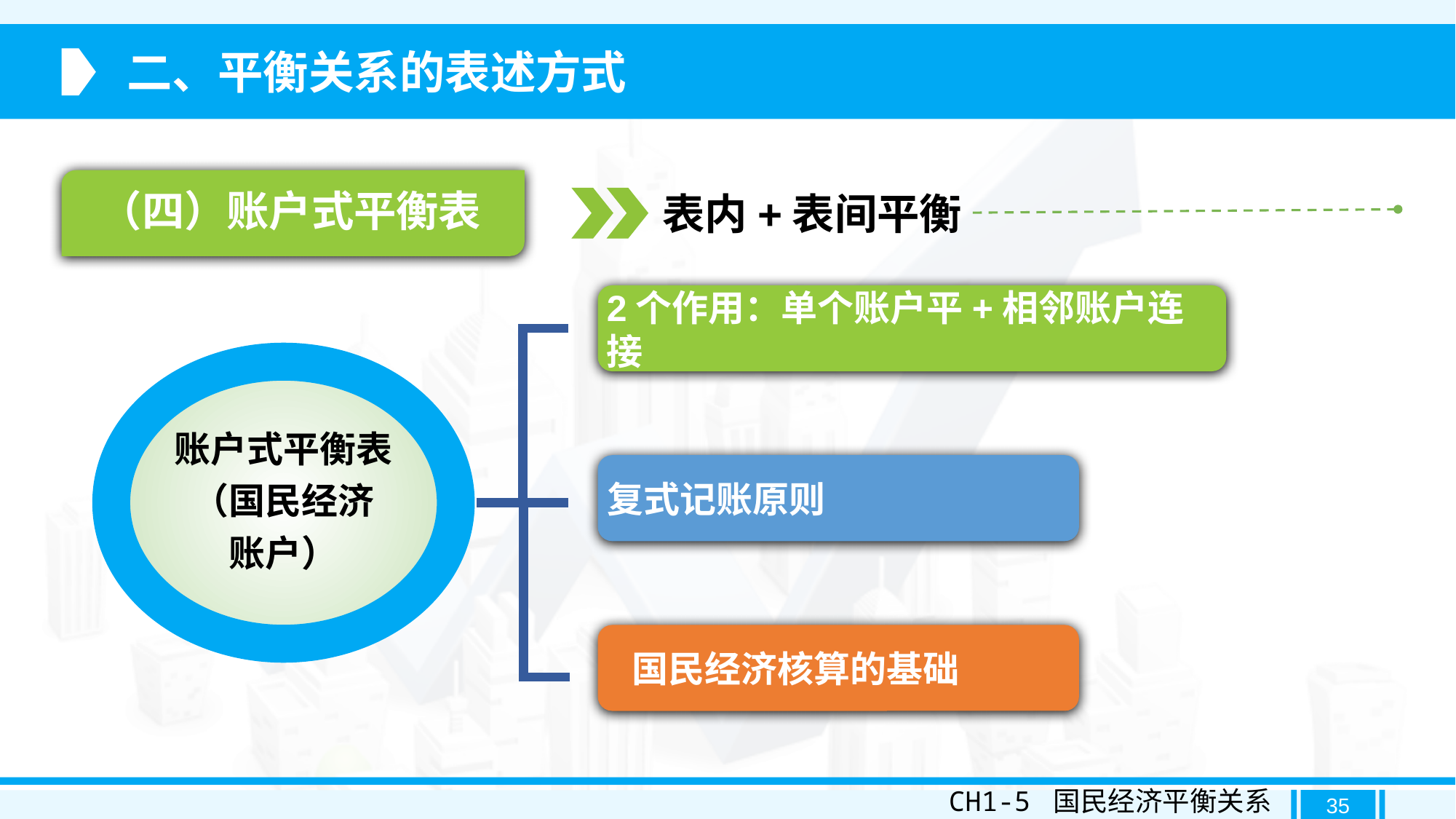

二、平衡关系的表述方式

（四）账户式平衡表
表内+表间平衡

2个作用：单个账户平+相邻账户连接

账户式平衡表
（国民经济
账户）
复式记账原则
  国民经济核算的基础
CH1-5 国民经济平衡关系
35